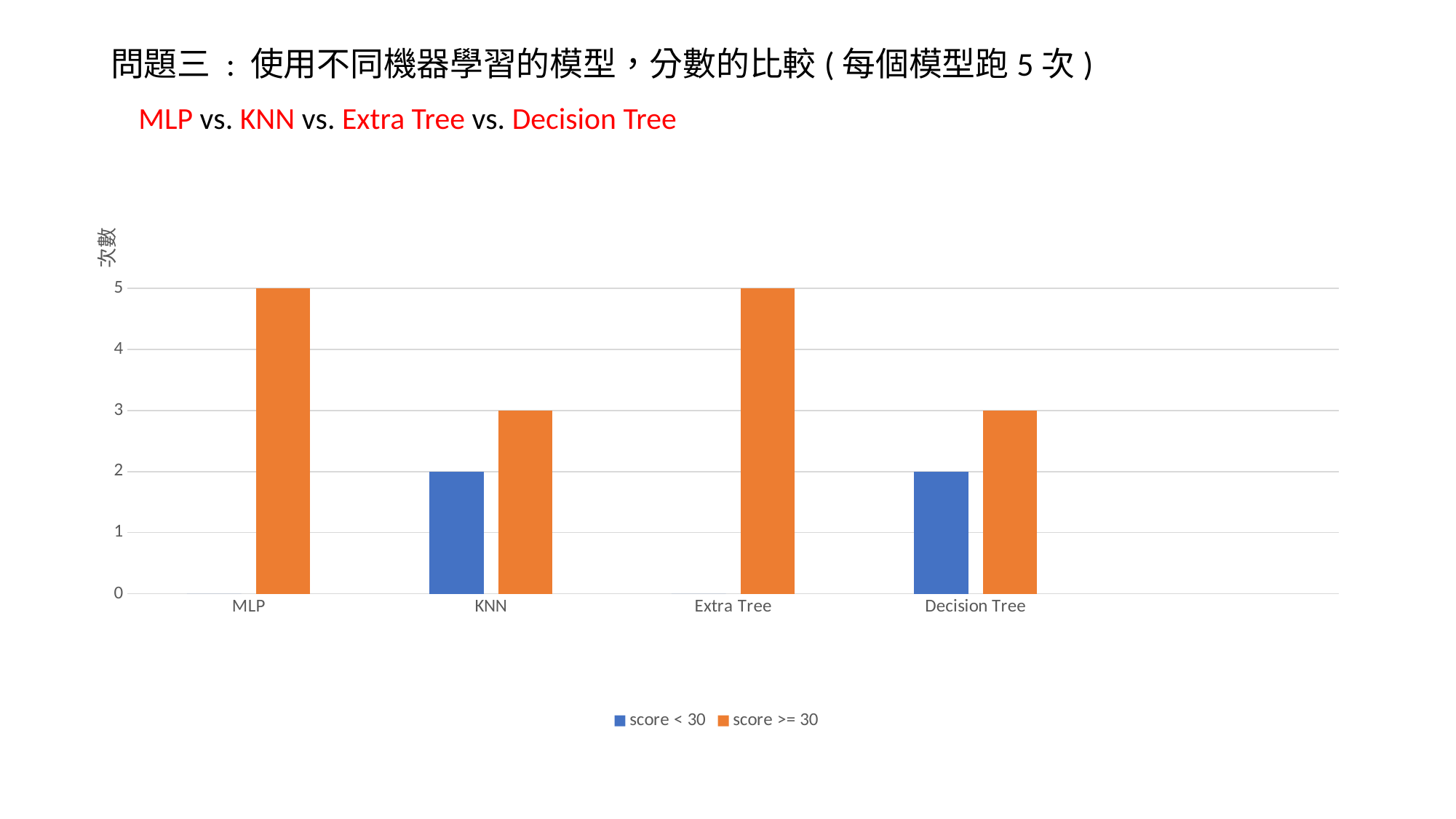

問題三 : 使用不同機器學習的模型，分數的比較(每個模型跑5次)
# MLP vs. KNN vs. Extra Tree vs. Decision Tree

### Chart

| Category | score < 30 | score >= 30 |
|---|---|---|
| MLP | 0.0 | 5.0 |
| KNN | 2.0 | 3.0 |
| Extra Tree | 0.0 | 5.0 |
| Decision Tree | 2.0 | 3.0 |